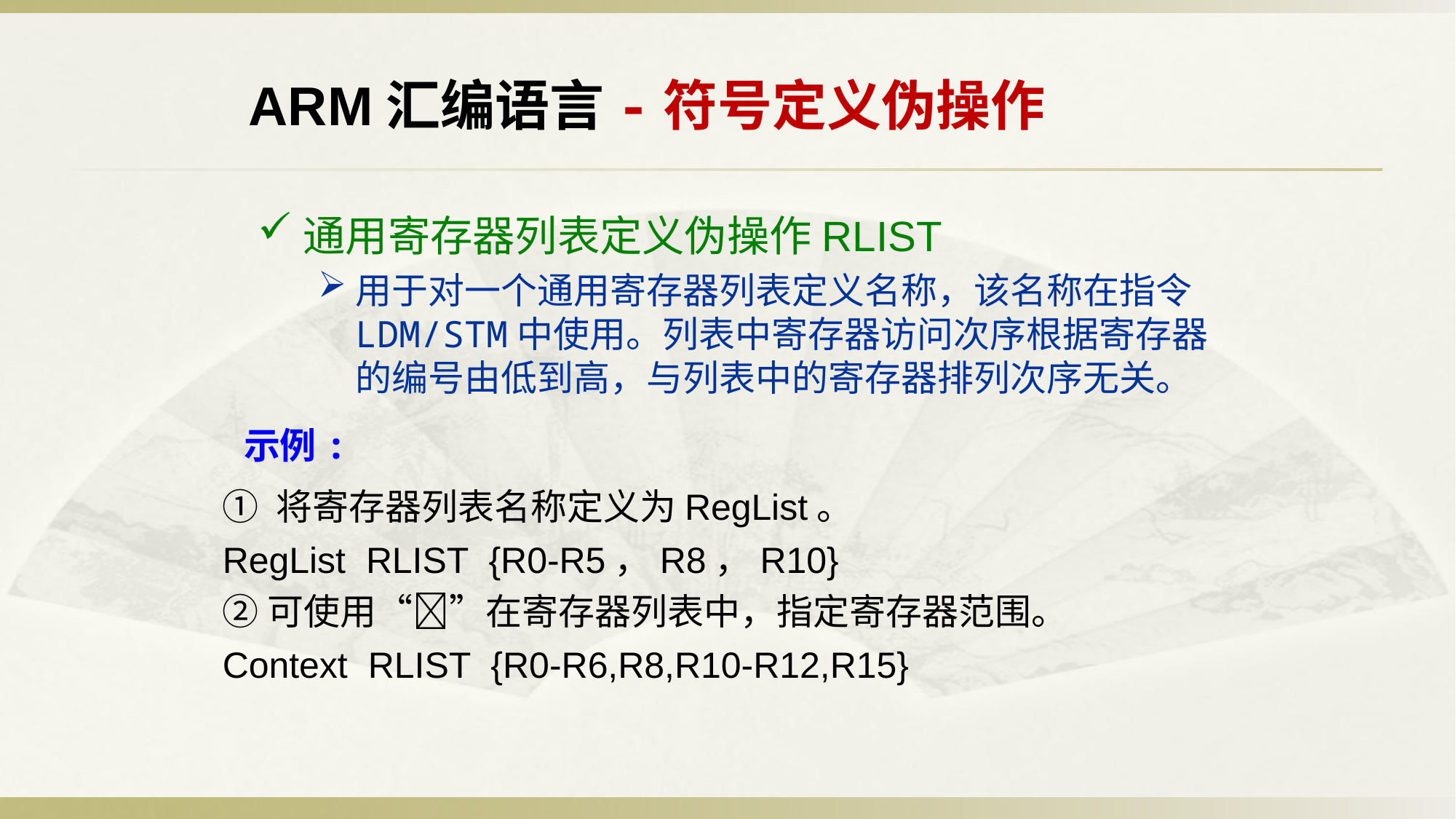

ARM汇编语言-符号定义伪操作

通用寄存器列表定义伪操作RLIST
用于对一个通用寄存器列表定义名称，该名称在指令LDM/STM中使用。列表中寄存器访问次序根据寄存器的编号由低到高，与列表中的寄存器排列次序无关。
示例:
① 将寄存器列表名称定义为RegList。
RegList  RLIST  {R0-R5，R8，R10}
②可使用“−”在寄存器列表中，指定寄存器范围。
Context  RLIST  {R0-R6,R8,R10-R12,R15}